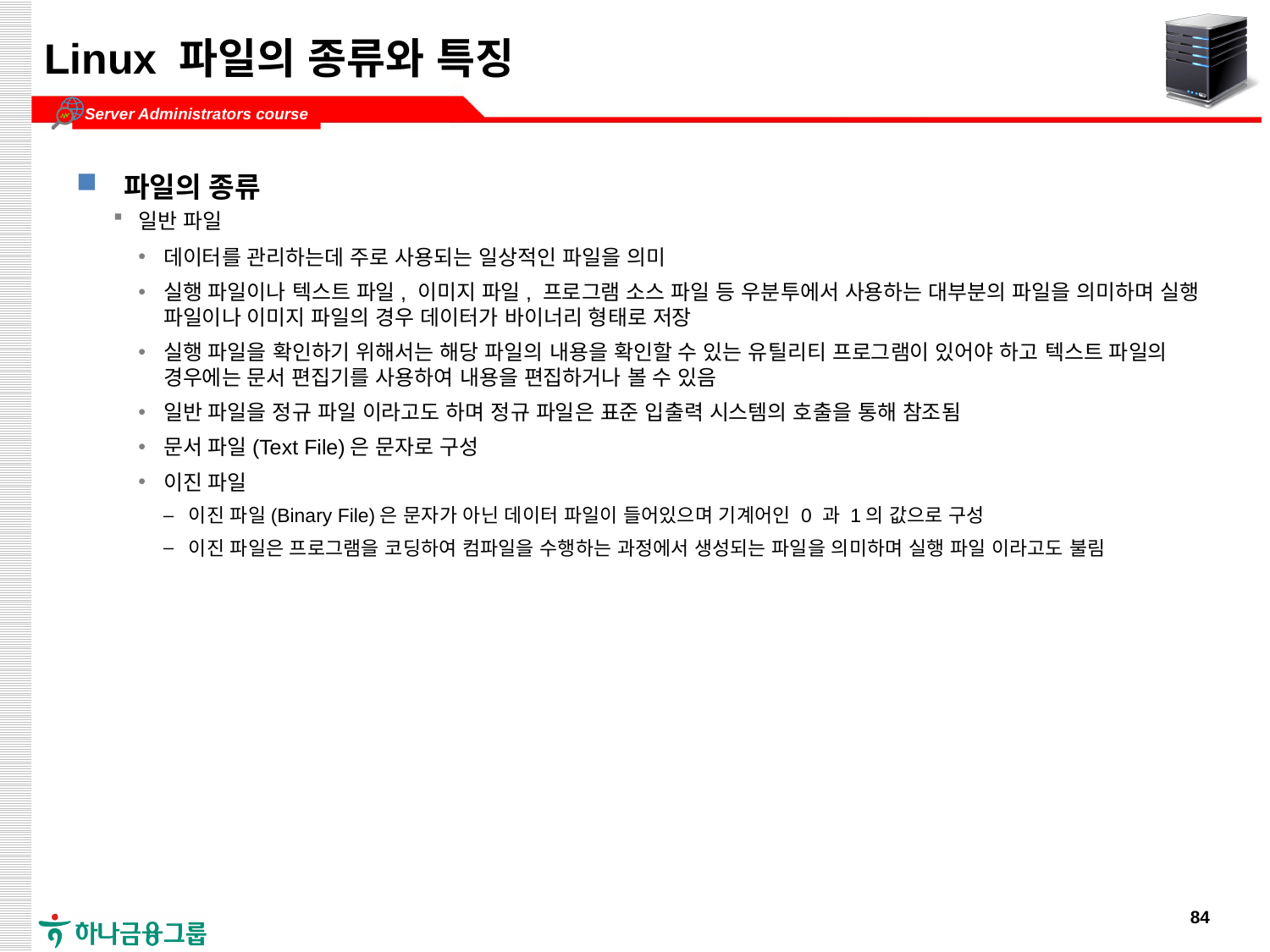

# Linux 파일의 종류와 특징
파일의 종류
일반 파일
데이터를 관리하는데 주로 사용되는 일상적인 파일을 의미
실행 파일이나 텍스트 파일, 이미지 파일, 프로그램 소스 파일 등 우분투에서 사용하는 대부분의 파일을 의미하며 실행 파일이나 이미지 파일의 경우 데이터가 바이너리 형태로 저장
실행 파일을 확인하기 위해서는 해당 파일의 내용을 확인할 수 있는 유틸리티 프로그램이 있어야 하고 텍스트 파일의 경우에는 문서 편집기를 사용하여 내용을 편집하거나 볼 수 있음
일반 파일을 정규 파일 이라고도 하며 정규 파일은 표준 입출력 시스템의 호출을 통해 참조됨
문서 파일(Text File)은 문자로 구성
이진 파일
이진 파일(Binary File)은 문자가 아닌 데이터 파일이 들어있으며 기계어인 0 과 1의 값으로 구성
이진 파일은 프로그램을 코딩하여 컴파일을 수행하는 과정에서 생성되는 파일을 의미하며 실행 파일 이라고도 불림